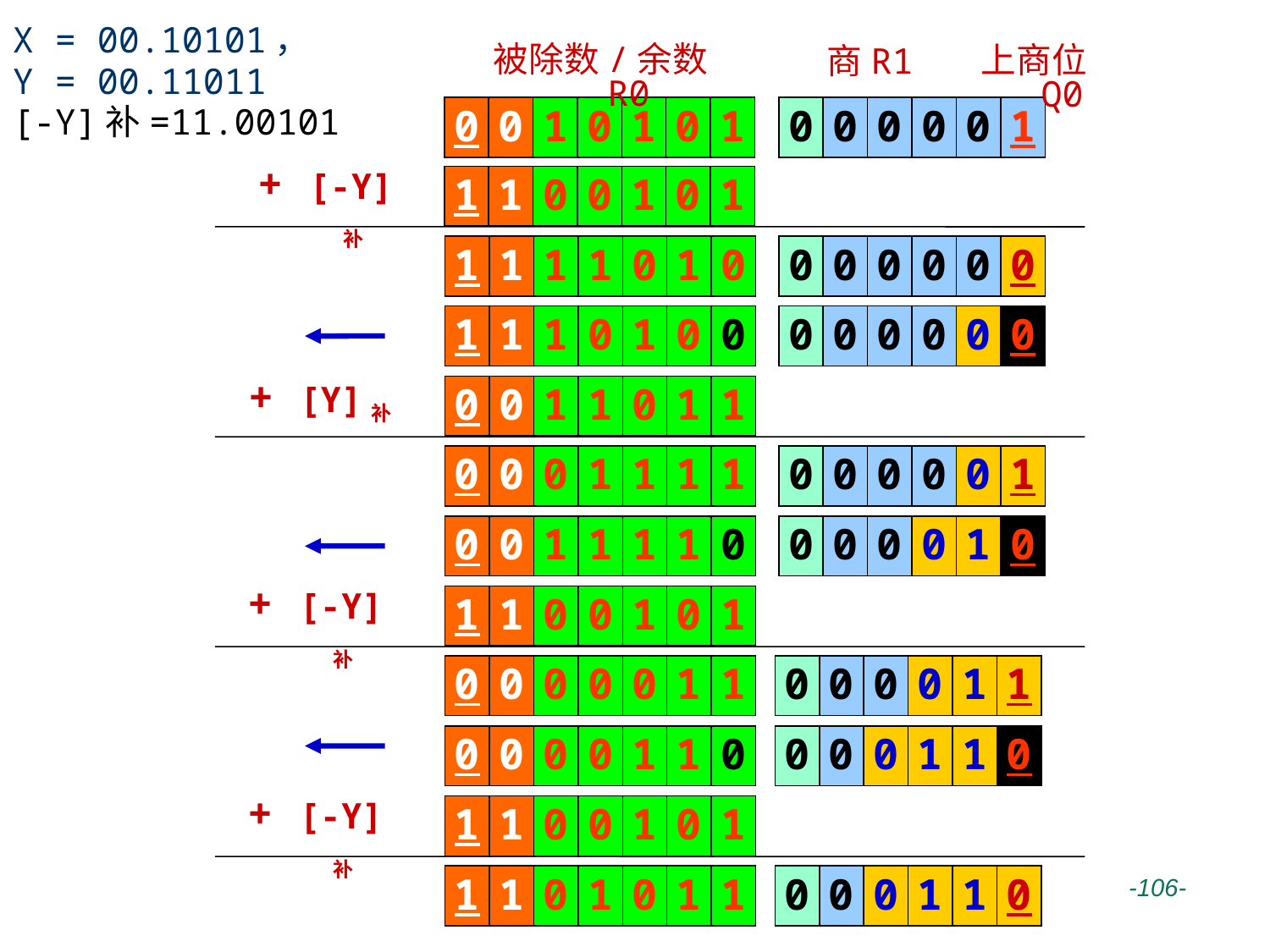

X = 00.10101，
Y = 00.11011
[-Y]补=11.00101

被除数/余数R0
上商位Q0
商R1
0
0
1
0
1
0
1
0
0
0
0
0
1
1
1
0
0
1
0
1
+ [-Y]补

1
1
1
1
0
1
0
0
0
0
0
0
0
1
1
1
0
1
0
0
0
0
0
0
0
0

0
0
1
1
0
1
1
+ [Y]补

0
0
0
1
1
1
1
0
0
0
0
0
1
0
0
1
1
1
1
0
0
0
0
0
1
0

1
1
0
0
1
0
1
+ [-Y]补

0
0
0
0
0
1
1
0
0
0
0
1
1
0
0
0
0
1
1
0
0
0
0
1
1
0

1
1
0
0
1
0
1
+ [-Y]补

1
1
0
1
0
1
1
0
0
0
1
1
0
 -106-